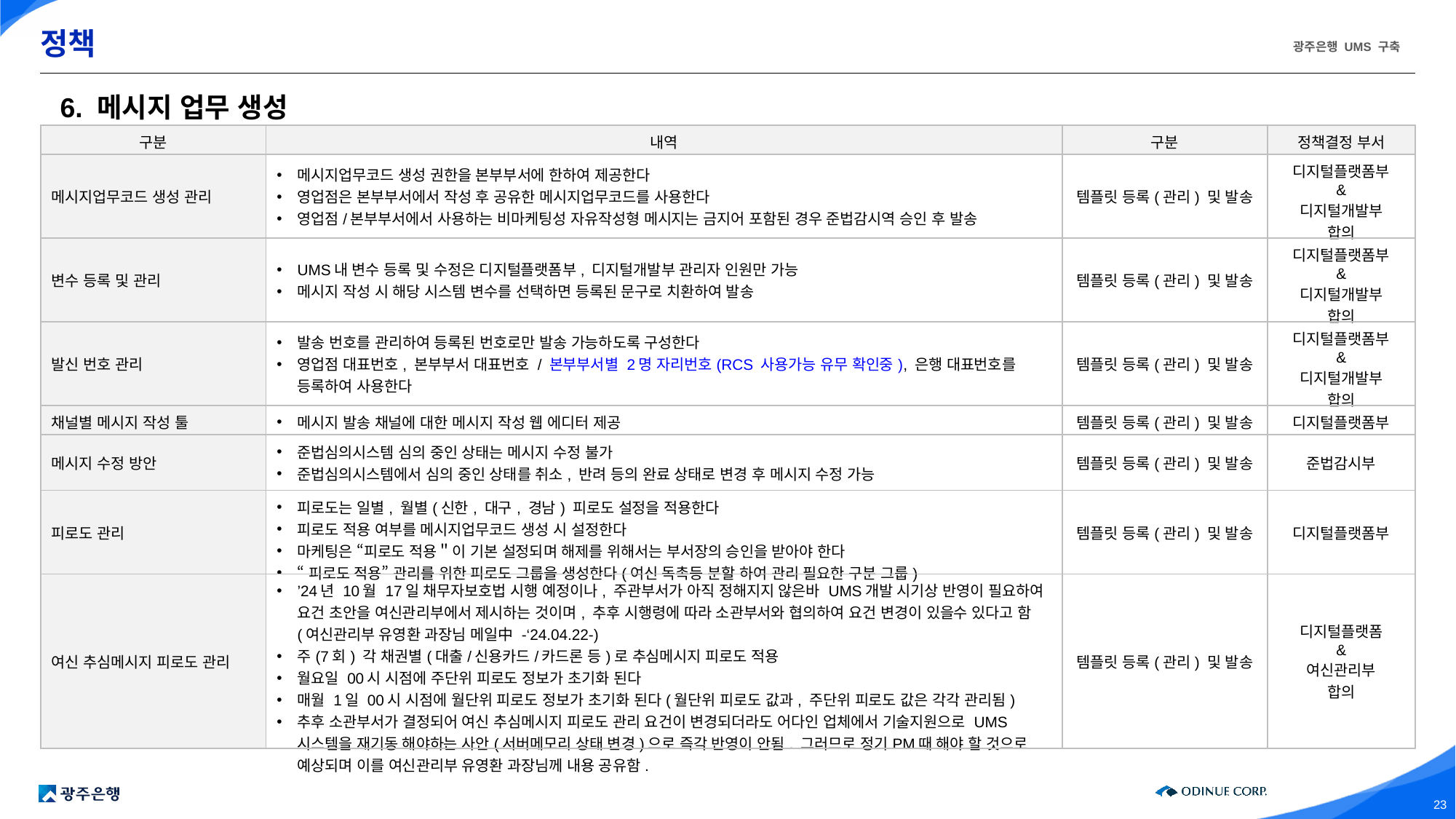

# 정책
6. 메시지 업무 생성
| 구분 | 내역 | 구분 | 정책결정 부서 |
| --- | --- | --- | --- |
| 메시지업무코드 생성 관리 | 메시지업무코드 생성 권한을 본부부서에 한하여 제공한다 영업점은 본부부서에서 작성 후 공유한 메시지업무코드를 사용한다 영업점/본부부서에서 사용하는 비마케팅성 자유작성형 메시지는 금지어 포함된 경우 준법감시역 승인 후 발송 | 템플릿 등록(관리) 및 발송 | 디지털플랫폼부 & 디지털개발부 합의 |
| 변수 등록 및 관리 | UMS내 변수 등록 및 수정은 디지털플랫폼부, 디지털개발부 관리자 인원만 가능 메시지 작성 시 해당 시스템 변수를 선택하면 등록된 문구로 치환하여 발송 | 템플릿 등록(관리) 및 발송 | 디지털플랫폼부 & 디지털개발부 합의 |
| 발신 번호 관리 | 발송 번호를 관리하여 등록된 번호로만 발송 가능하도록 구성한다 영업점 대표번호, 본부부서 대표번호 / 본부부서별 2명 자리번호(RCS 사용가능 유무 확인중), 은행 대표번호를 등록하여 사용한다 | 템플릿 등록(관리) 및 발송 | 디지털플랫폼부 & 디지털개발부 합의 |
| 채널별 메시지 작성 툴 | 메시지 발송 채널에 대한 메시지 작성 웹 에디터 제공 | 템플릿 등록(관리) 및 발송 | 디지털플랫폼부 |
| 메시지 수정 방안 | 준법심의시스템 심의 중인 상태는 메시지 수정 불가 준법심의시스템에서 심의 중인 상태를 취소, 반려 등의 완료 상태로 변경 후 메시지 수정 가능 | 템플릿 등록(관리) 및 발송 | 준법감시부 |
| 피로도 관리 | 피로도는 일별, 월별(신한, 대구, 경남) 피로도 설정을 적용한다 피로도 적용 여부를 메시지업무코드 생성 시 설정한다 마케팅은 “피로도 적용＂이 기본 설정되며 해제를 위해서는 부서장의 승인을 받아야 한다 “피로도 적용” 관리를 위한 피로도 그룹을 생성한다(여신 독촉등 분할 하여 관리 필요한 구분 그룹) | 템플릿 등록(관리) 및 발송 | 디지털플랫폼부 |
| 여신 추심메시지 피로도 관리 | ’24년 10월 17일 채무자보호법 시행 예정이나, 주관부서가 아직 정해지지 않은바 UMS개발 시기상 반영이 필요하여 요건 초안을 여신관리부에서 제시하는 것이며, 추후 시행령에 따라 소관부서와 협의하여 요건 변경이 있을수 있다고 함(여신관리부 유영환 과장님 메일中 -‘24.04.22-) 주(7회) 각 채권별(대출/신용카드/카드론 등)로 추심메시지 피로도 적용 월요일 00시 시점에 주단위 피로도 정보가 초기화 된다 매월 1일 00시 시점에 월단위 피로도 정보가 초기화 된다(월단위 피로도 값과, 주단위 피로도 값은 각각 관리됨) 추후 소관부서가 결정되어 여신 추심메시지 피로도 관리 요건이 변경되더라도 어다인 업체에서 기술지원으로 UMS 시스템을 재기동 해야하는 사안(서버메모리 상태 변경)으로 즉각 반영이 안됨. 그러므로 정기PM때 해야 할 것으로 예상되며 이를 여신관리부 유영환 과장님께 내용 공유함. | 템플릿 등록(관리) 및 발송 | 디지털플랫폼 & 여신관리부 합의 |